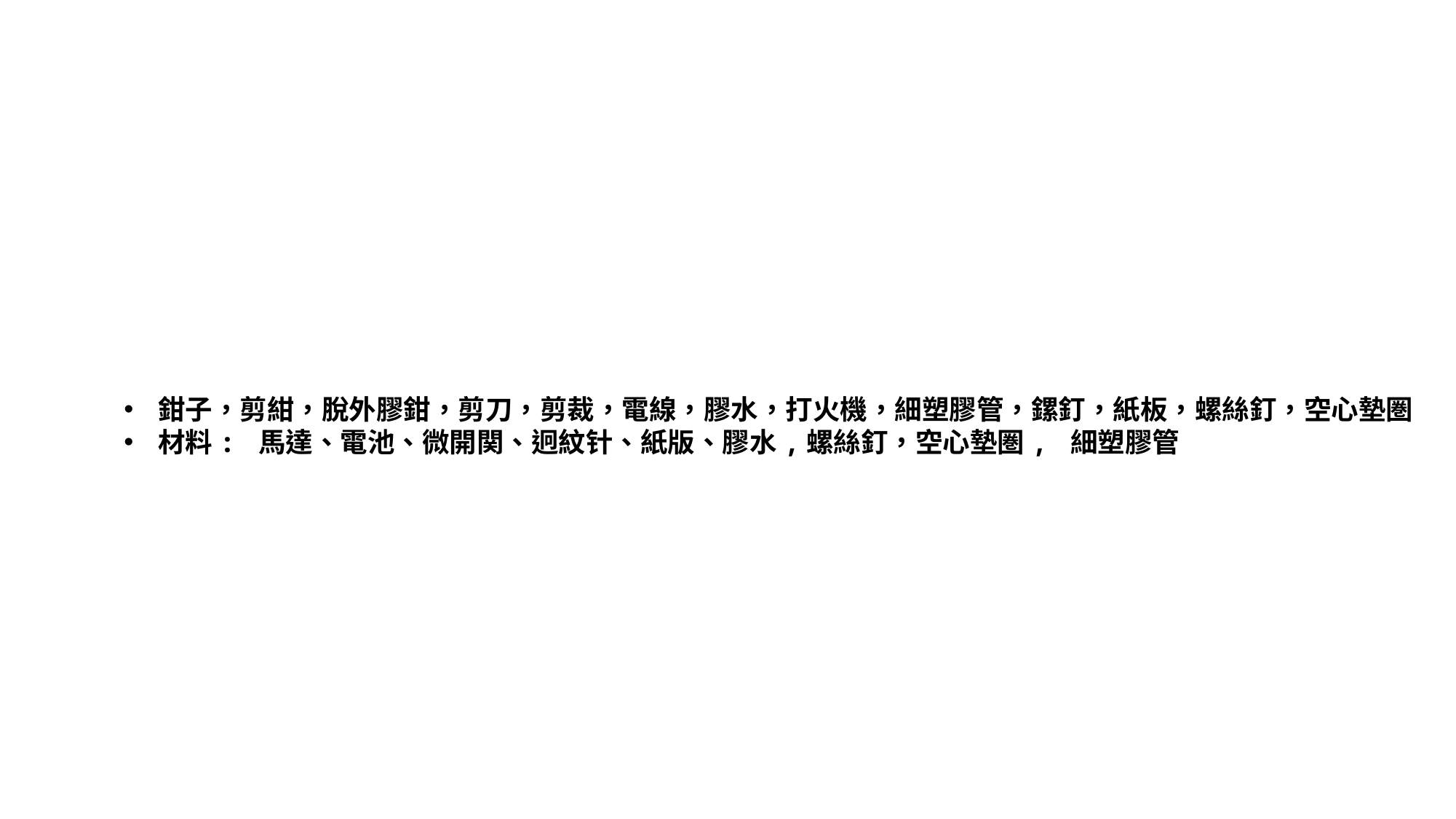

#
鉗子，剪紺，脫外膠鉗，剪刀，剪裁，電線，膠水，打火機，細塑膠管，鏍釘，紙板，螺絲釘，空心墊圏
材料: 馬達、電池、微開関、迥紋针、紙版、膠水,螺絲釘，空心墊圏, 細塑膠管